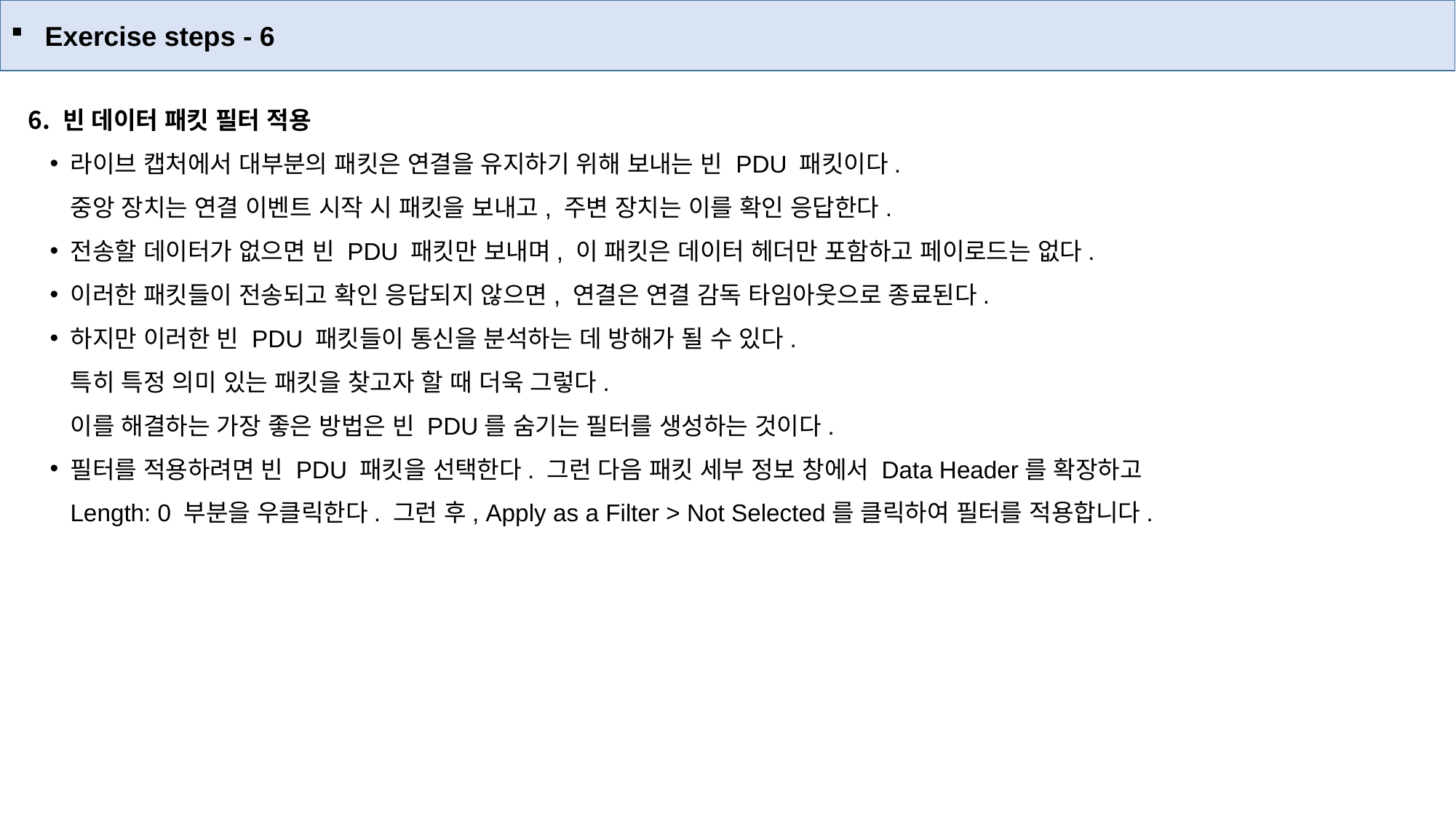

Exercise steps - 6
 빈 데이터 패킷 필터 적용
라이브 캡처에서 대부분의 패킷은 연결을 유지하기 위해 보내는 빈 PDU 패킷이다.
중앙 장치는 연결 이벤트 시작 시 패킷을 보내고, 주변 장치는 이를 확인 응답한다.
전송할 데이터가 없으면 빈 PDU 패킷만 보내며, 이 패킷은 데이터 헤더만 포함하고 페이로드는 없다.
이러한 패킷들이 전송되고 확인 응답되지 않으면, 연결은 연결 감독 타임아웃으로 종료된다.
하지만 이러한 빈 PDU 패킷들이 통신을 분석하는 데 방해가 될 수 있다.
특히 특정 의미 있는 패킷을 찾고자 할 때 더욱 그렇다.
이를 해결하는 가장 좋은 방법은 빈 PDU를 숨기는 필터를 생성하는 것이다.
필터를 적용하려면 빈 PDU 패킷을 선택한다. 그런 다음 패킷 세부 정보 창에서 Data Header를 확장하고
Length: 0 부분을 우클릭한다. 그런 후, Apply as a Filter > Not Selected를 클릭하여 필터를 적용합니다.